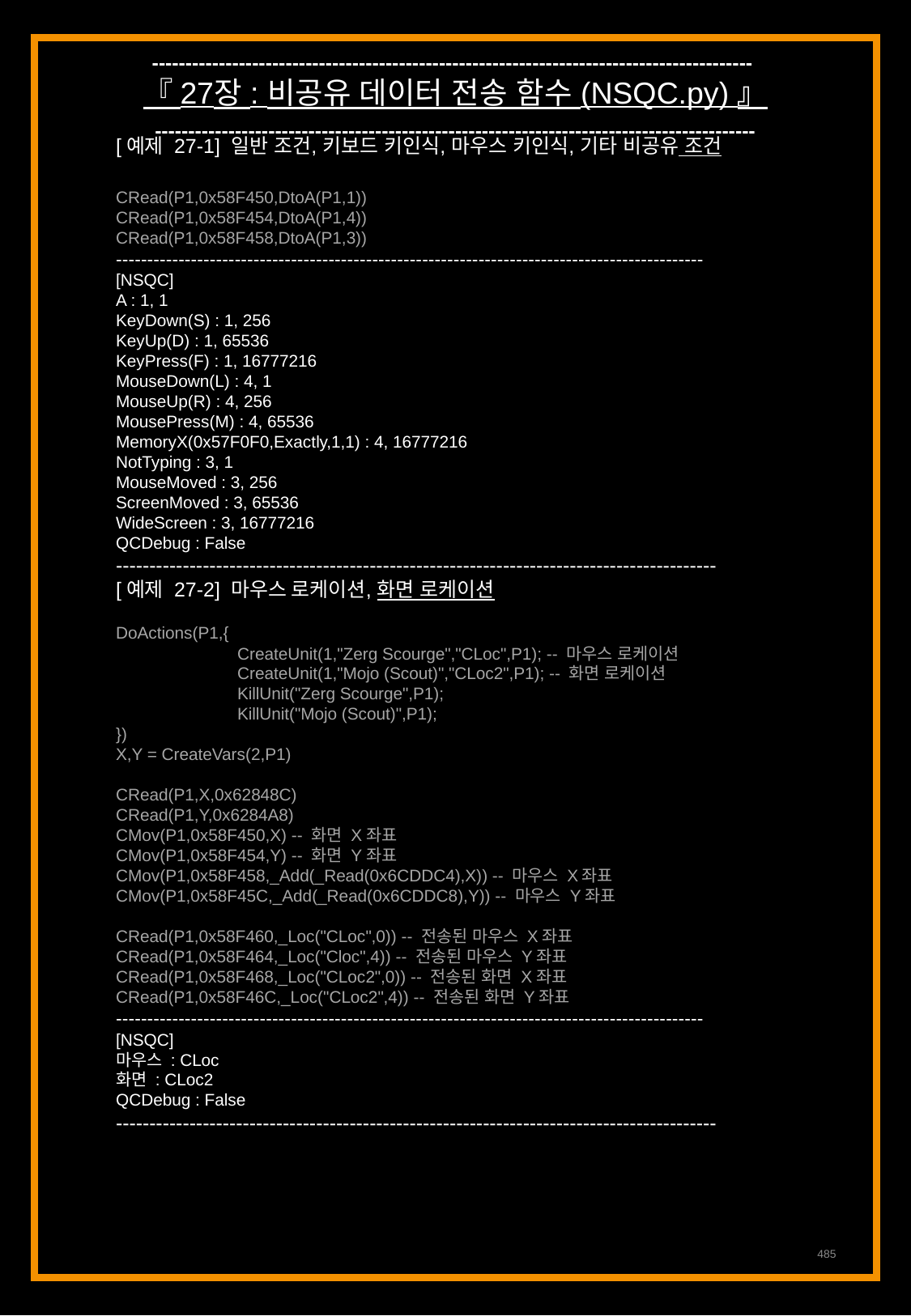

------------------------------------------------------------------------------------------
『 27장 : 비공유 데이터 전송 함수 (NSQC.py) 』
------------------------------------------------------------------------------------------
[예제 27-1] 일반 조건, 키보드 키인식, 마우스 키인식, 기타 비공유 조건

CRead(P1,0x58F450,DtoA(P1,1))
CRead(P1,0x58F454,DtoA(P1,4))
CRead(P1,0x58F458,DtoA(P1,3))
----------------------------------------------------------------------------------------------
[NSQC]
A : 1, 1
KeyDown(S) : 1, 256
KeyUp(D) : 1, 65536
KeyPress(F) : 1, 16777216
MouseDown(L) : 4, 1
MouseUp(R) : 4, 256
MousePress(M) : 4, 65536
MemoryX(0x57F0F0,Exactly,1,1) : 4, 16777216
NotTyping : 3, 1
MouseMoved : 3, 256
ScreenMoved : 3, 65536
WideScreen : 3, 16777216
QCDebug : False
------------------------------------------------------------------------------------------
[예제 27-2] 마우스 로케이션, 화면 로케이션

DoActions(P1,{
	CreateUnit(1,"Zerg Scourge","CLoc",P1); -- 마우스 로케이션
	CreateUnit(1,"Mojo (Scout)","CLoc2",P1); -- 화면 로케이션
	KillUnit("Zerg Scourge",P1);
	KillUnit("Mojo (Scout)",P1);
})
X,Y = CreateVars(2,P1)

CRead(P1,X,0x62848C)
CRead(P1,Y,0x6284A8)
CMov(P1,0x58F450,X) -- 화면 X좌표
CMov(P1,0x58F454,Y) -- 화면 Y좌표
CMov(P1,0x58F458,_Add(_Read(0x6CDDC4),X)) -- 마우스 X좌표
CMov(P1,0x58F45C,_Add(_Read(0x6CDDC8),Y)) -- 마우스 Y좌표

CRead(P1,0x58F460,_Loc("CLoc",0)) -- 전송된 마우스 X좌표
CRead(P1,0x58F464,_Loc("Cloc",4)) -- 전송된 마우스 Y좌표
CRead(P1,0x58F468,_Loc("CLoc2",0)) -- 전송된 화면 X좌표
CRead(P1,0x58F46C,_Loc("CLoc2",4)) -- 전송된 화면 Y좌표
----------------------------------------------------------------------------------------------
[NSQC]
마우스 : CLoc
화면 : CLoc2
QCDebug : False
------------------------------------------------------------------------------------------

485